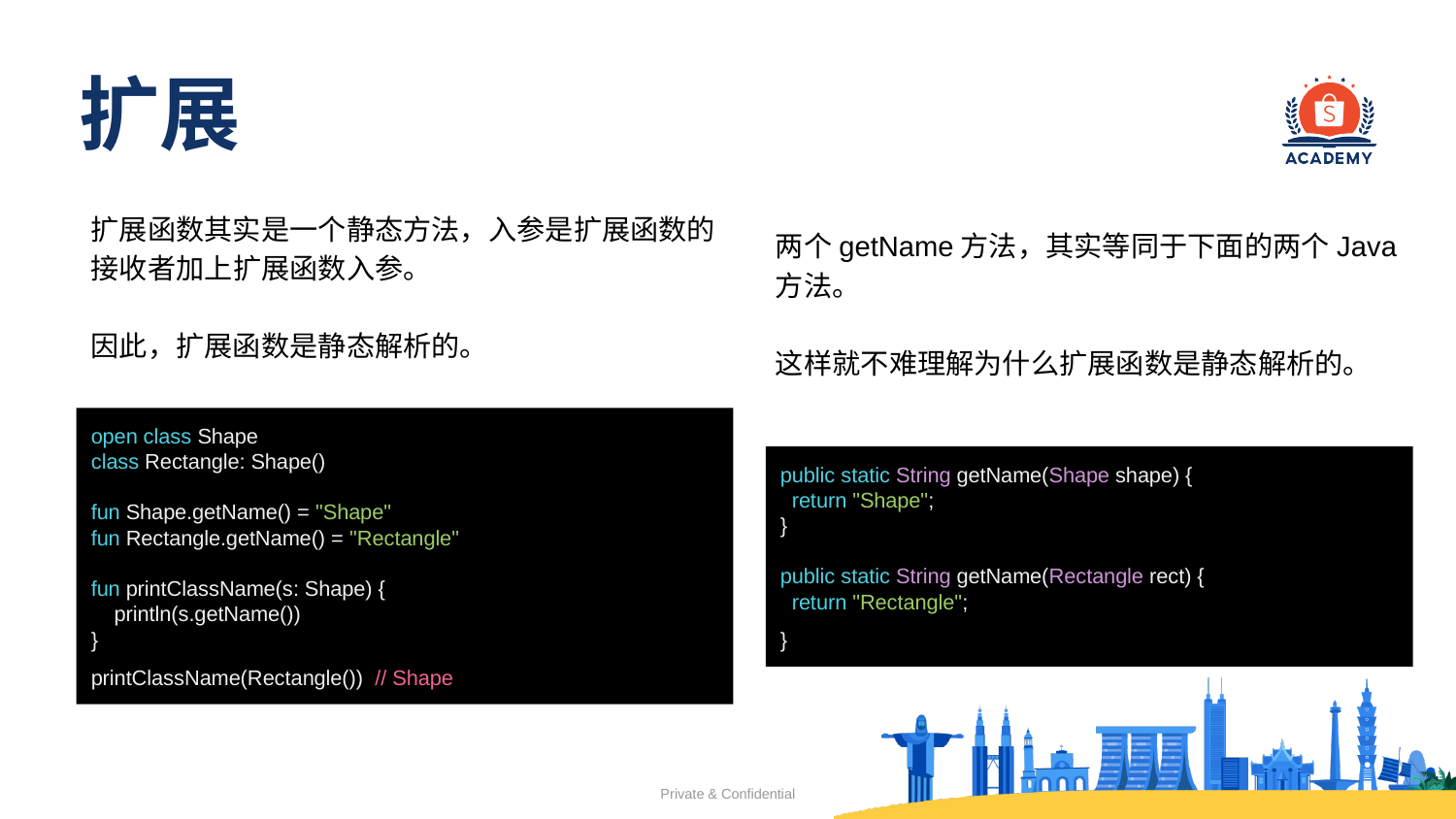

# 扩展
扩展函数其实是一个静态方法，入参是扩展函数的接收者加上扩展函数入参。

因此，扩展函数是静态解析的。
两个getName方法，其实等同于下面的两个Java方法。

这样就不难理解为什么扩展函数是静态解析的。
open class Shape
class Rectangle: Shape()

fun Shape.getName() = "Shape"
fun Rectangle.getName() = "Rectangle"

fun printClassName(s: Shape) {
    println(s.getName())
}
printClassName(Rectangle())  // Shape
public static String getName(Shape shape) {
  return "Shape";
}

public static String getName(Rectangle rect) {
  return "Rectangle";
}